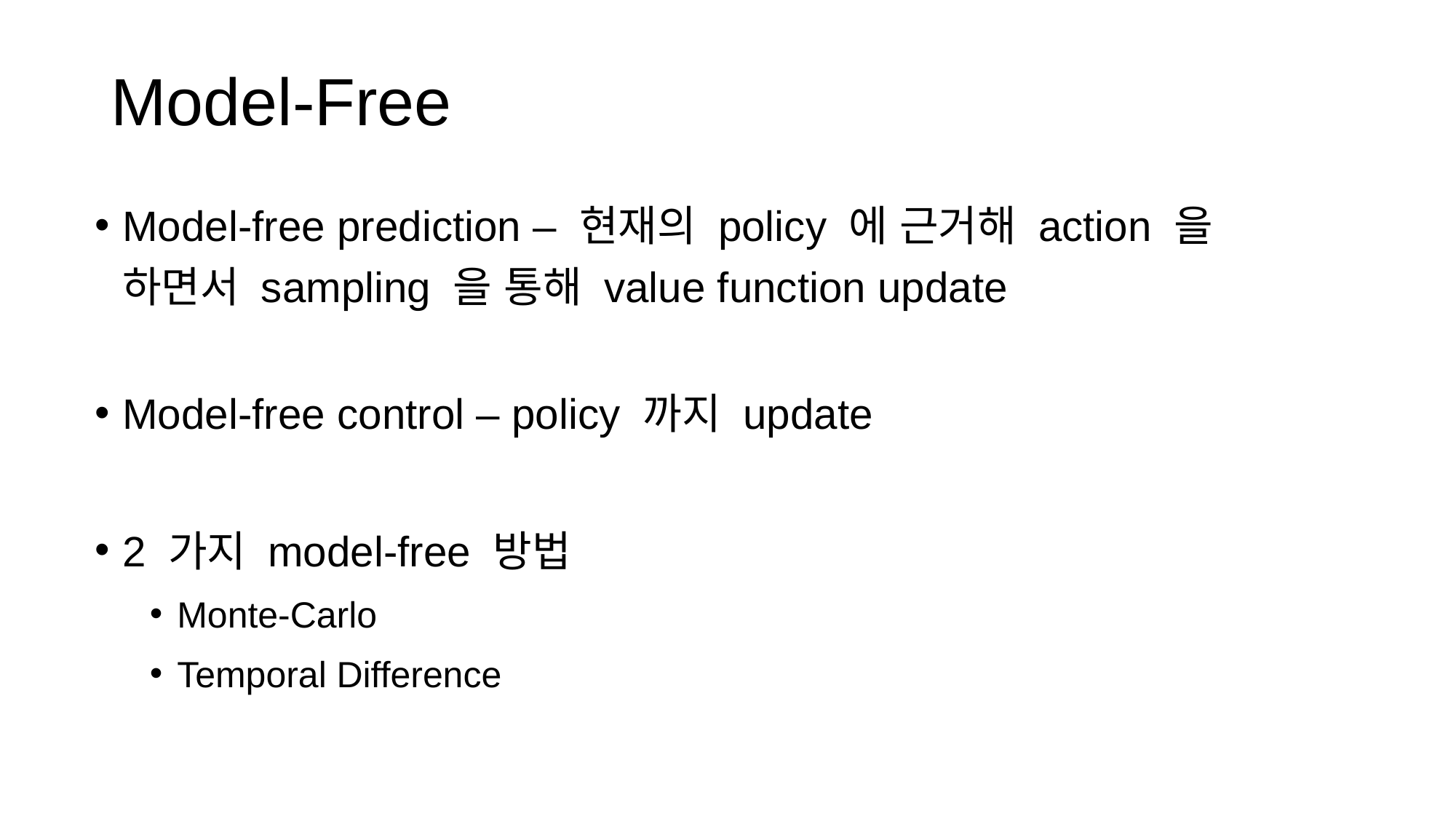

# Model-Free
Model-free prediction – 현재의 policy 에 근거해 action 을 하면서 sampling 을 통해 value function update
Model-free control – policy 까지 update
2 가지 model-free 방법
Monte-Carlo
Temporal Difference